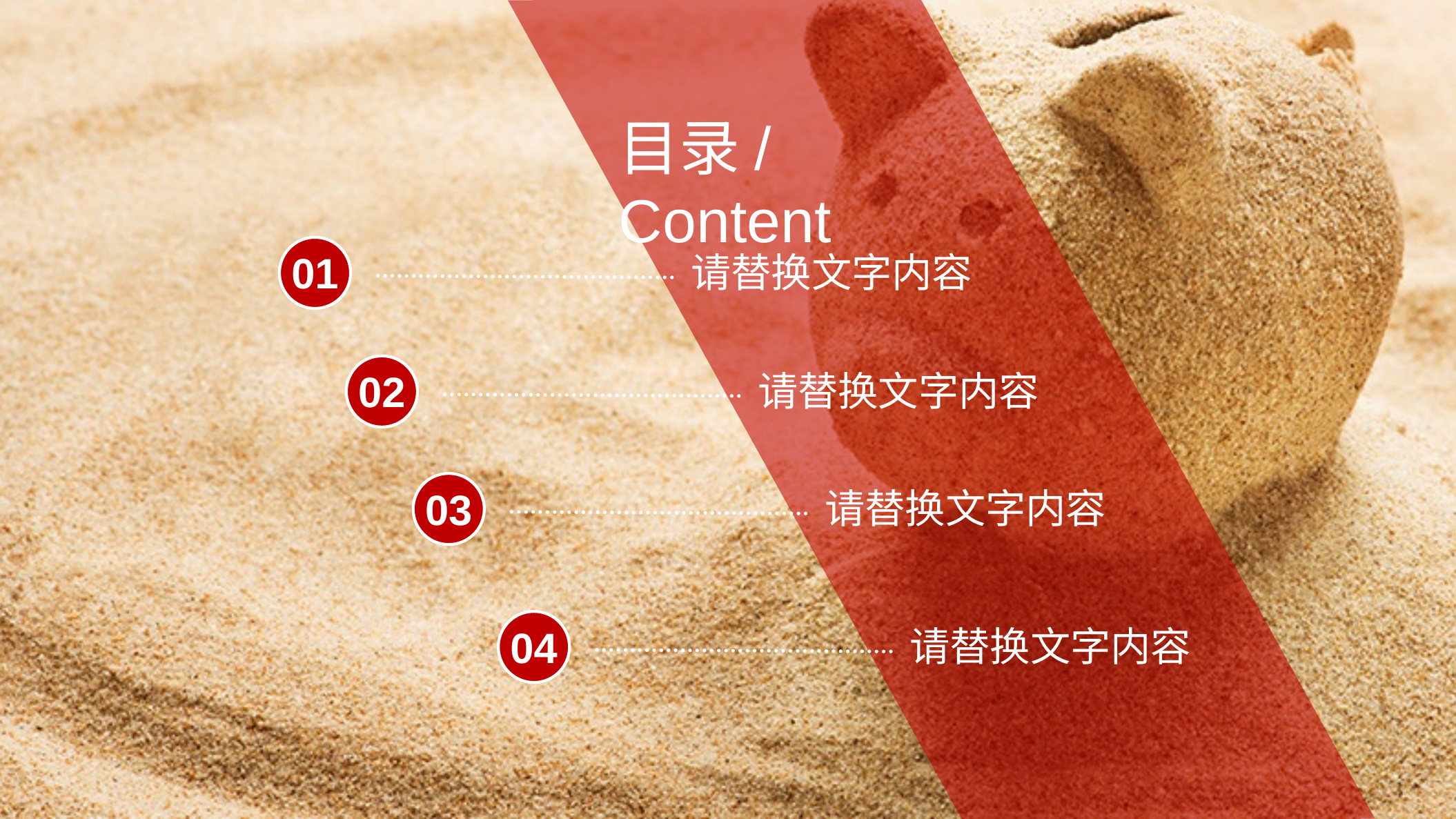

目录/Content

请替换文字内容
01

请替换文字内容
02

请替换文字内容
03

请替换文字内容
04